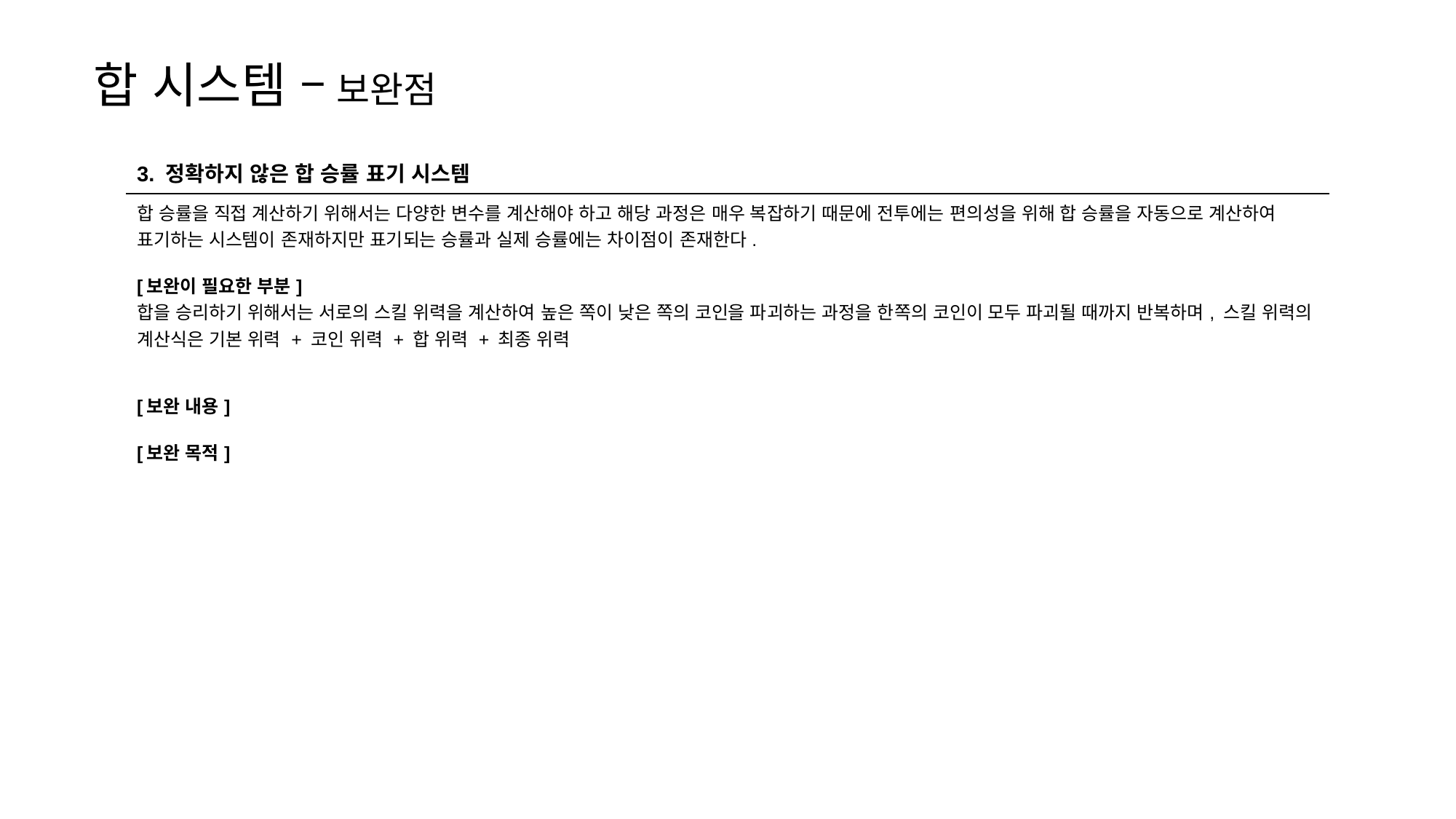

합 시스템 – 보완점
| 3. 정확하지 않은 합 승률 표기 시스템 |
| --- |
| 합 승률을 직접 계산하기 위해서는 다양한 변수를 계산해야 하고 해당 과정은 매우 복잡하기 때문에 전투에는 편의성을 위해 합 승률을 자동으로 계산하여 표기하는 시스템이 존재하지만 표기되는 승률과 실제 승률에는 차이점이 존재한다. [보완이 필요한 부분] 합을 승리하기 위해서는 서로의 스킬 위력을 계산하여 높은 쪽이 낮은 쪽의 코인을 파괴하는 과정을 한쪽의 코인이 모두 파괴될 때까지 반복하며, 스킬 위력의 계산식은 기본 위력 + 코인 위력 + 합 위력 + 최종 위력 [보완 내용] [보완 목적] |